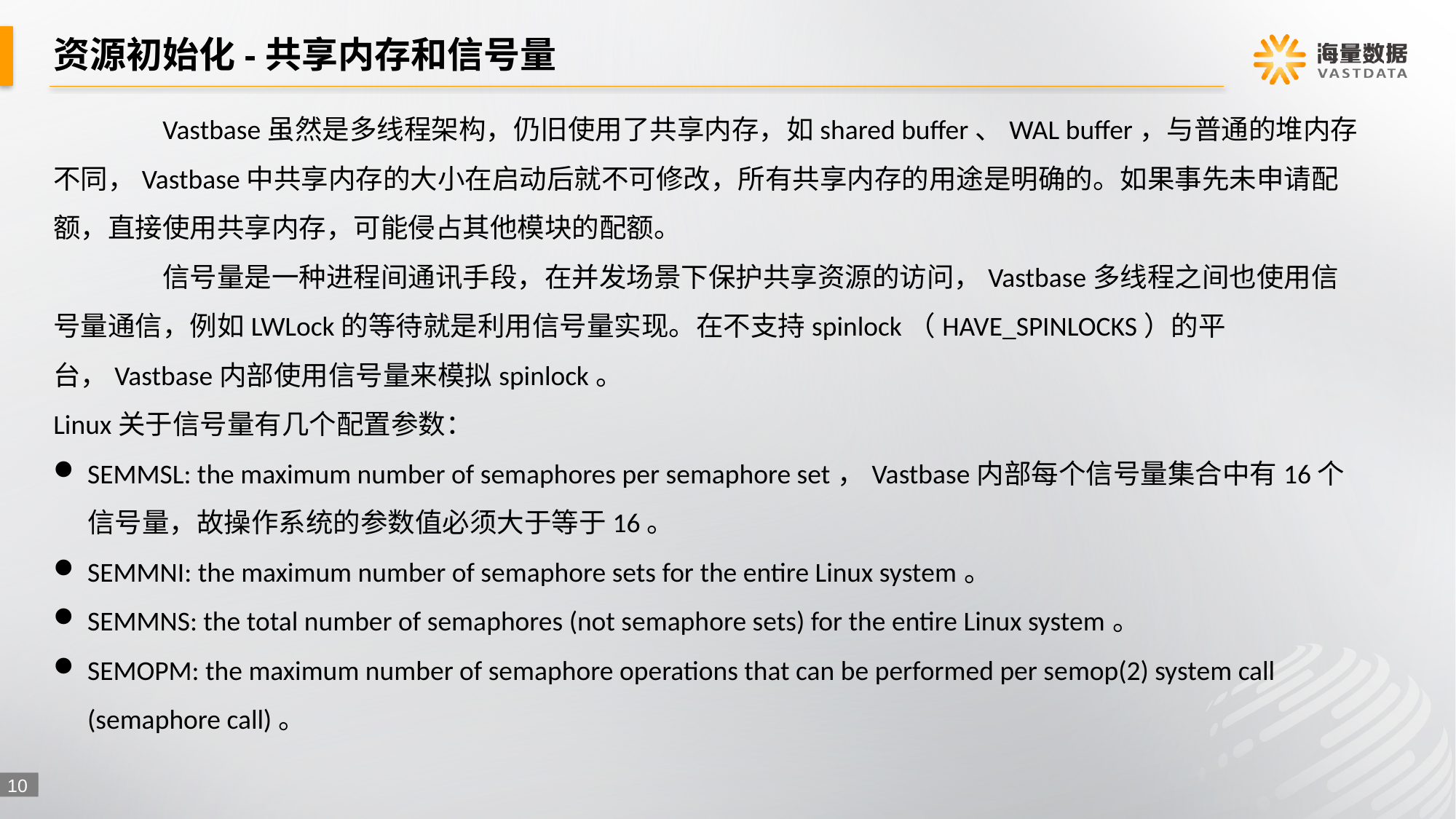

# 资源初始化-共享内存和信号量
	Vastbase虽然是多线程架构，仍旧使用了共享内存，如shared buffer、WAL buffer，与普通的堆内存不同，Vastbase中共享内存的大小在启动后就不可修改，所有共享内存的用途是明确的。如果事先未申请配额，直接使用共享内存，可能侵占其他模块的配额。
	信号量是一种进程间通讯手段，在并发场景下保护共享资源的访问，Vastbase多线程之间也使用信号量通信，例如LWLock的等待就是利用信号量实现。在不支持spinlock（HAVE_SPINLOCKS）的平台，Vastbase内部使用信号量来模拟spinlock。
Linux关于信号量有几个配置参数：
SEMMSL: the maximum number of semaphores per semaphore set，Vastbase内部每个信号量集合中有16个信号量，故操作系统的参数值必须大于等于16。
SEMMNI: the maximum number of semaphore sets for the entire Linux system。
SEMMNS: the total number of semaphores (not semaphore sets) for the entire Linux system。
SEMOPM: the maximum number of semaphore operations that can be performed per semop(2) system call (semaphore call)。